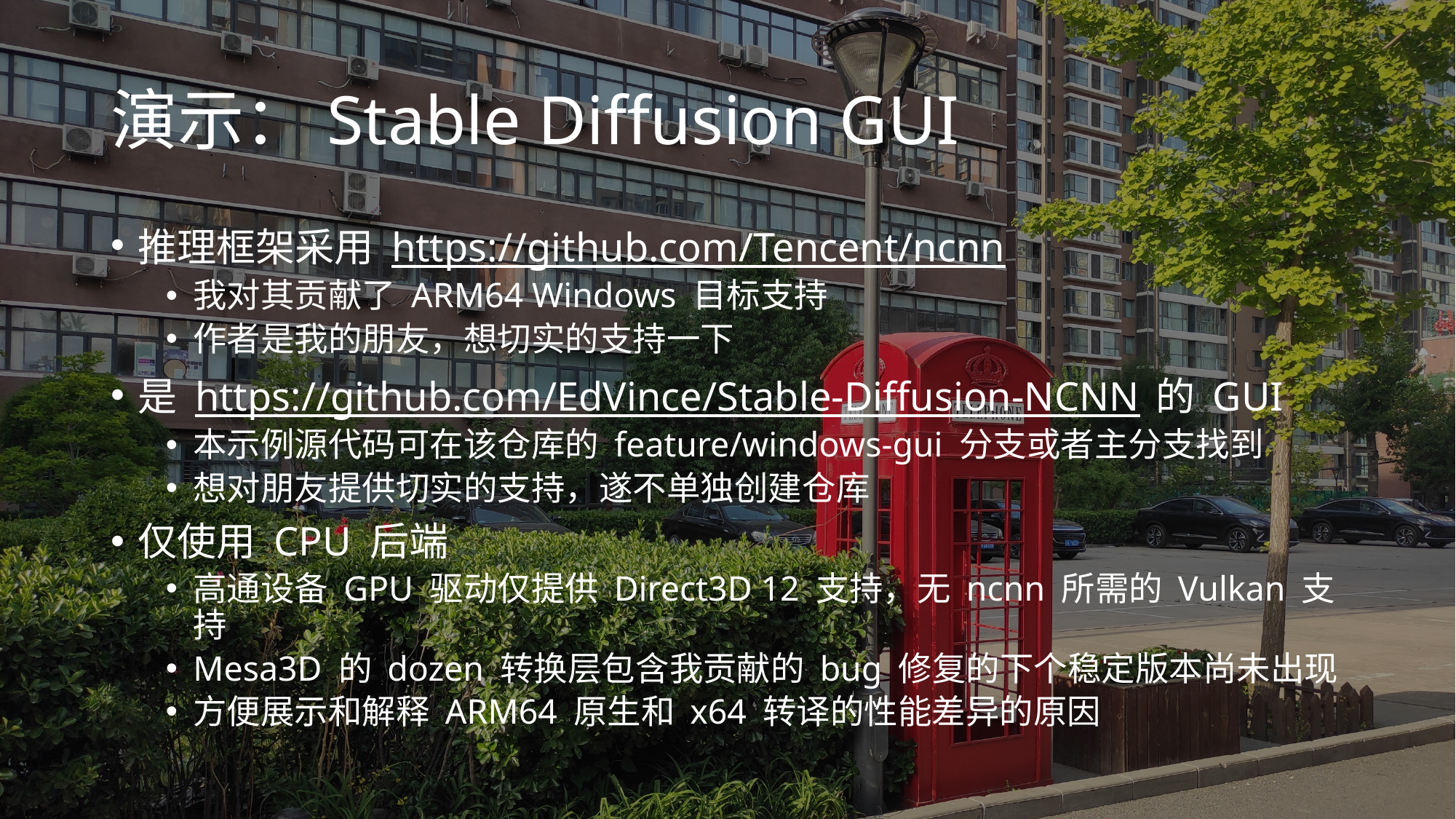

# 演示：Stable Diffusion GUI
推理框架采用 https://github.com/Tencent/ncnn
我对其贡献了 ARM64 Windows 目标支持
作者是我的朋友，想切实的支持一下
是 https://github.com/EdVince/Stable-Diffusion-NCNN 的 GUI
本示例源代码可在该仓库的 feature/windows-gui 分支或者主分支找到
想对朋友提供切实的支持，遂不单独创建仓库
仅使用 CPU 后端
高通设备 GPU 驱动仅提供 Direct3D 12 支持，无 ncnn 所需的 Vulkan 支持
Mesa3D 的 dozen 转换层包含我贡献的 bug 修复的下个稳定版本尚未出现
方便展示和解释 ARM64 原生和 x64 转译的性能差异的原因